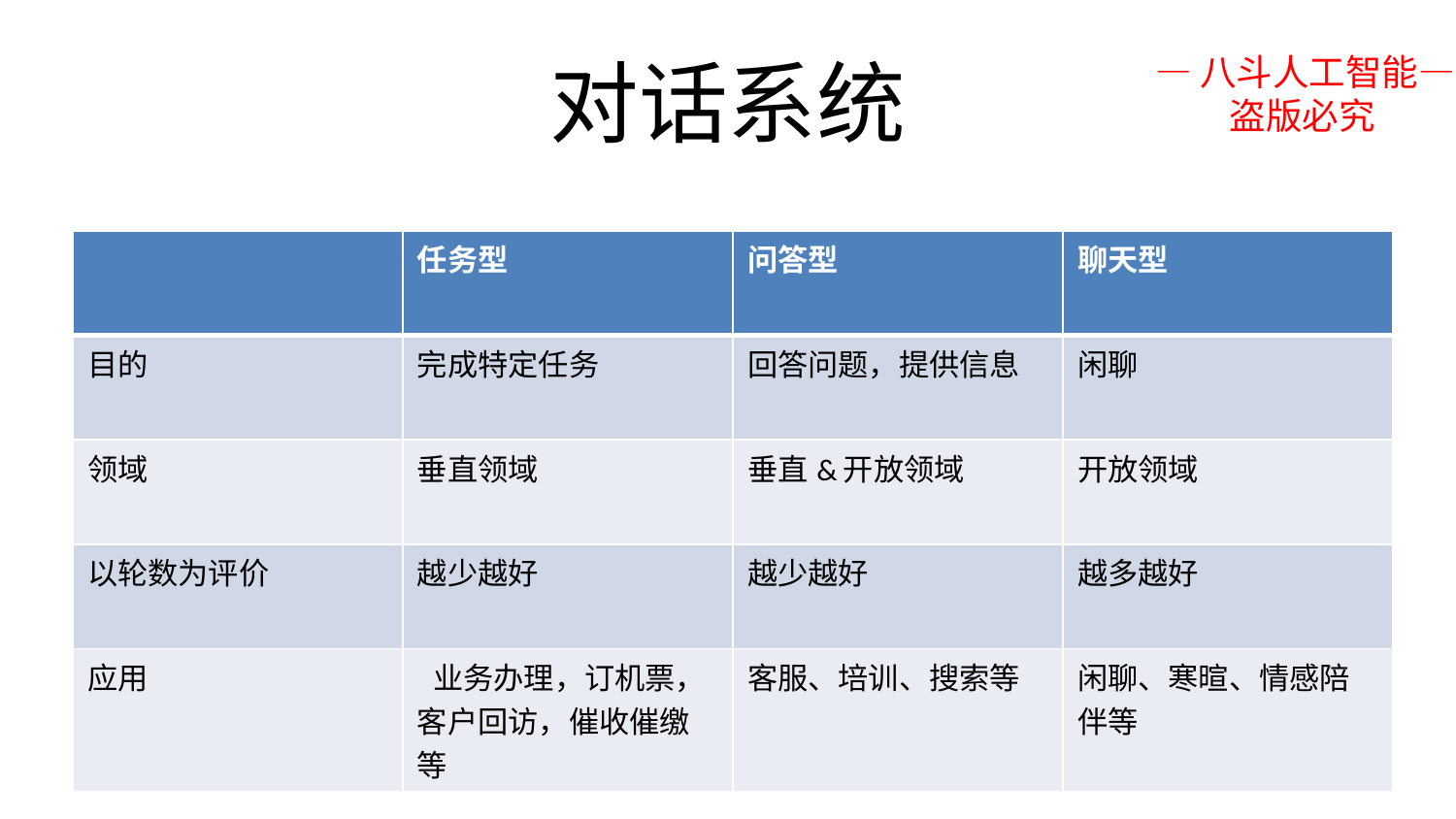

# 对话系统
—八斗人工智能—
        盗版必究
|  | 任务型 | 问答型 | 聊天型 |
| --- | --- | --- | --- |
| 目的 | 完成特定任务 | 回答问题，提供信息 | 闲聊 |
| 领域 | 垂直领域 | 垂直&开放领域 | 开放领域 |
| 以轮数为评价 | 越少越好 | 越少越好 | 越多越好 |
| 应用 | 业务办理，订机票，客户回访，催收催缴等 | 客服、培训、搜索等 | 闲聊、寒暄、情感陪伴等 |